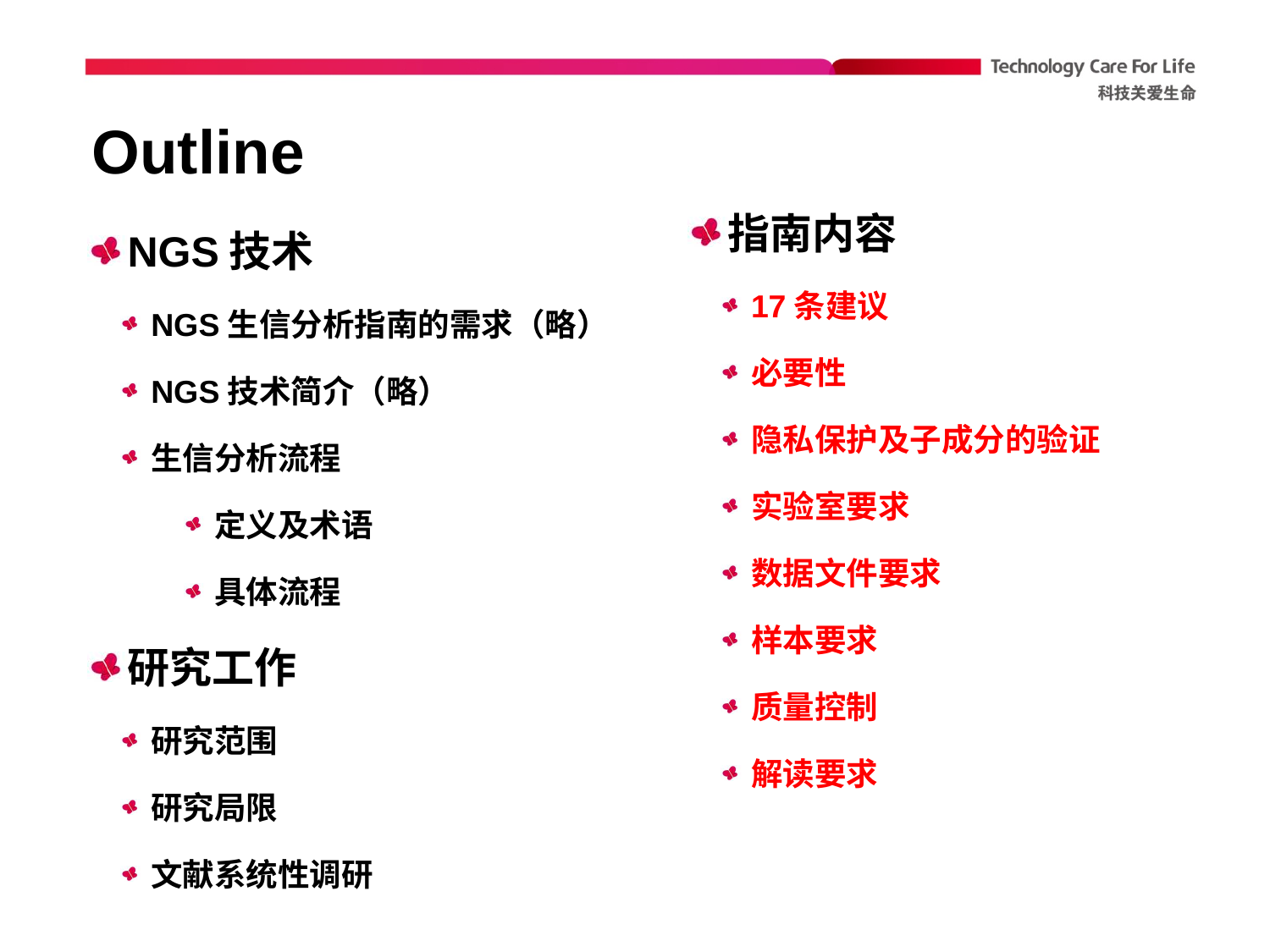

# Outline
指南内容
17条建议
必要性
隐私保护及子成分的验证
实验室要求
数据文件要求
样本要求
质量控制
解读要求
NGS技术
NGS生信分析指南的需求（略）
NGS技术简介（略）
生信分析流程
定义及术语
具体流程
研究工作
研究范围
研究局限
文献系统性调研